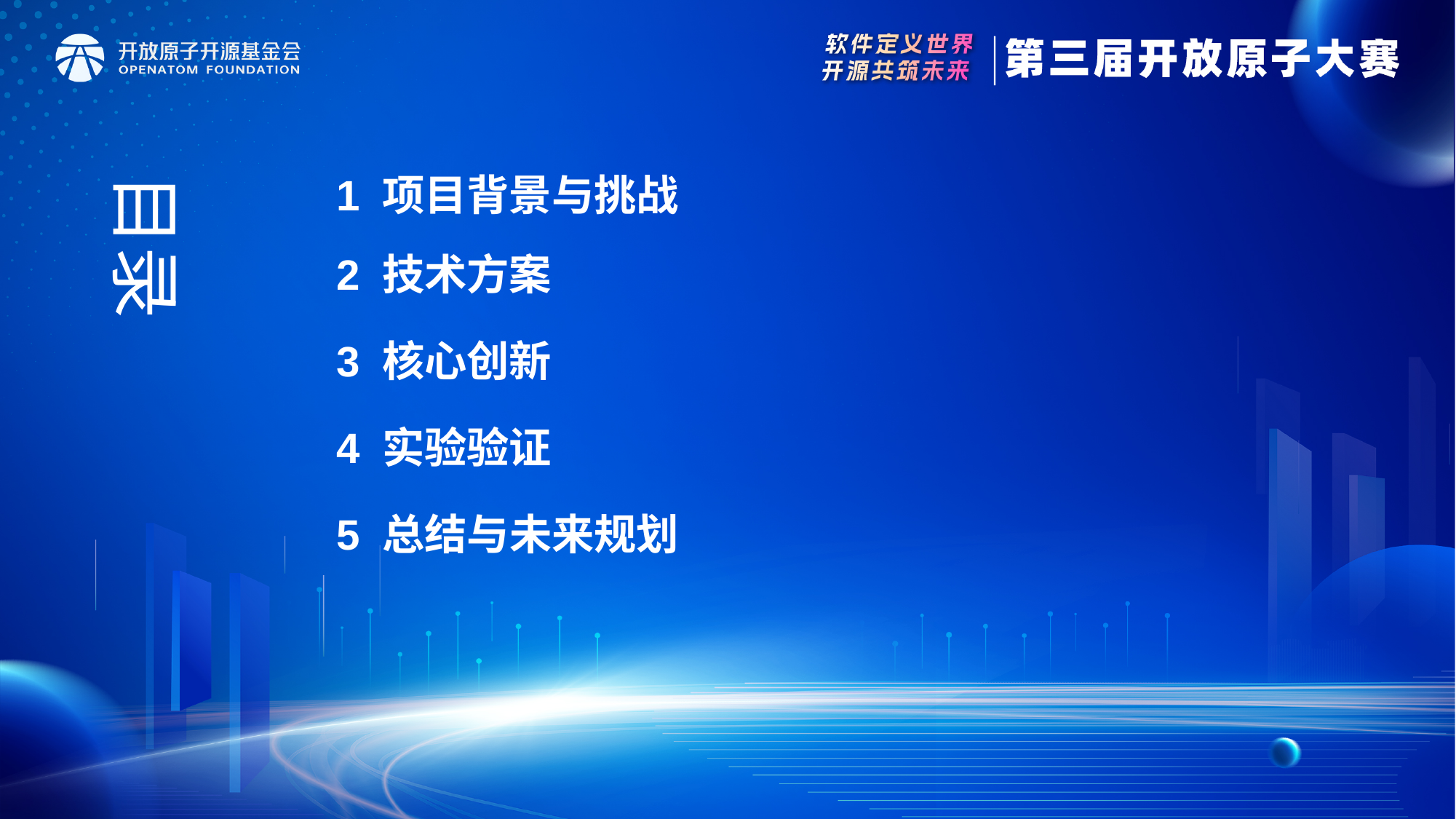

1 项目背景与挑战
目录
2 技术方案
3 核心创新
4 实验验证
5 总结与未来规划